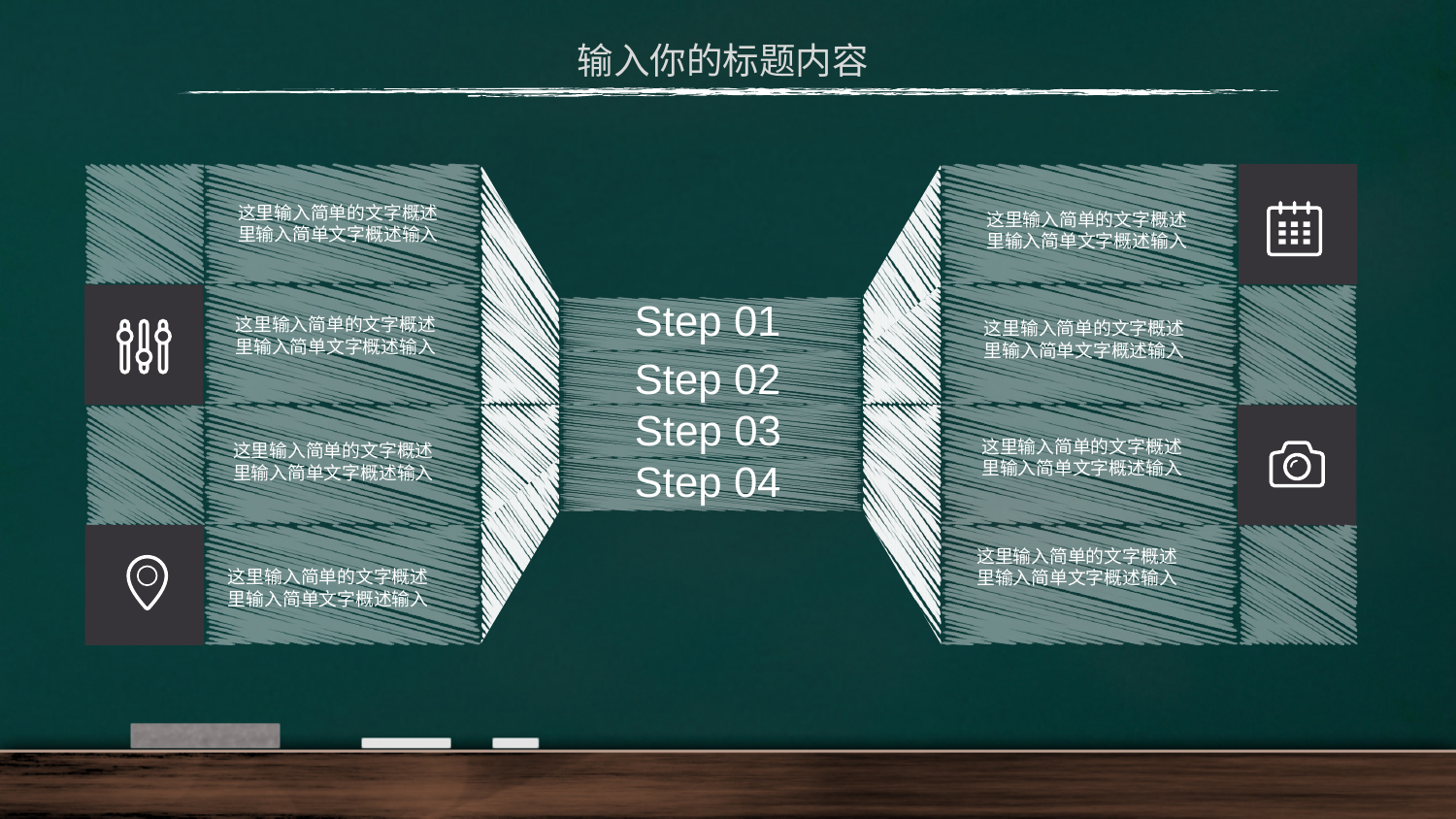

输入你的标题内容

这里输入简单的文字概述里输入简单文字概述输入

这里输入简单的文字概述里输入简单文字概述输入

Step 01
这里输入简单的文字概述里输入简单文字概述输入
这里输入简单的文字概述里输入简单文字概述输入

Step 02
Step 03

这里输入简单的文字概述里输入简单文字概述输入
这里输入简单的文字概述里输入简单文字概述输入

Step 04

这里输入简单的文字概述里输入简单文字概述输入

这里输入简单的文字概述里输入简单文字概述输入